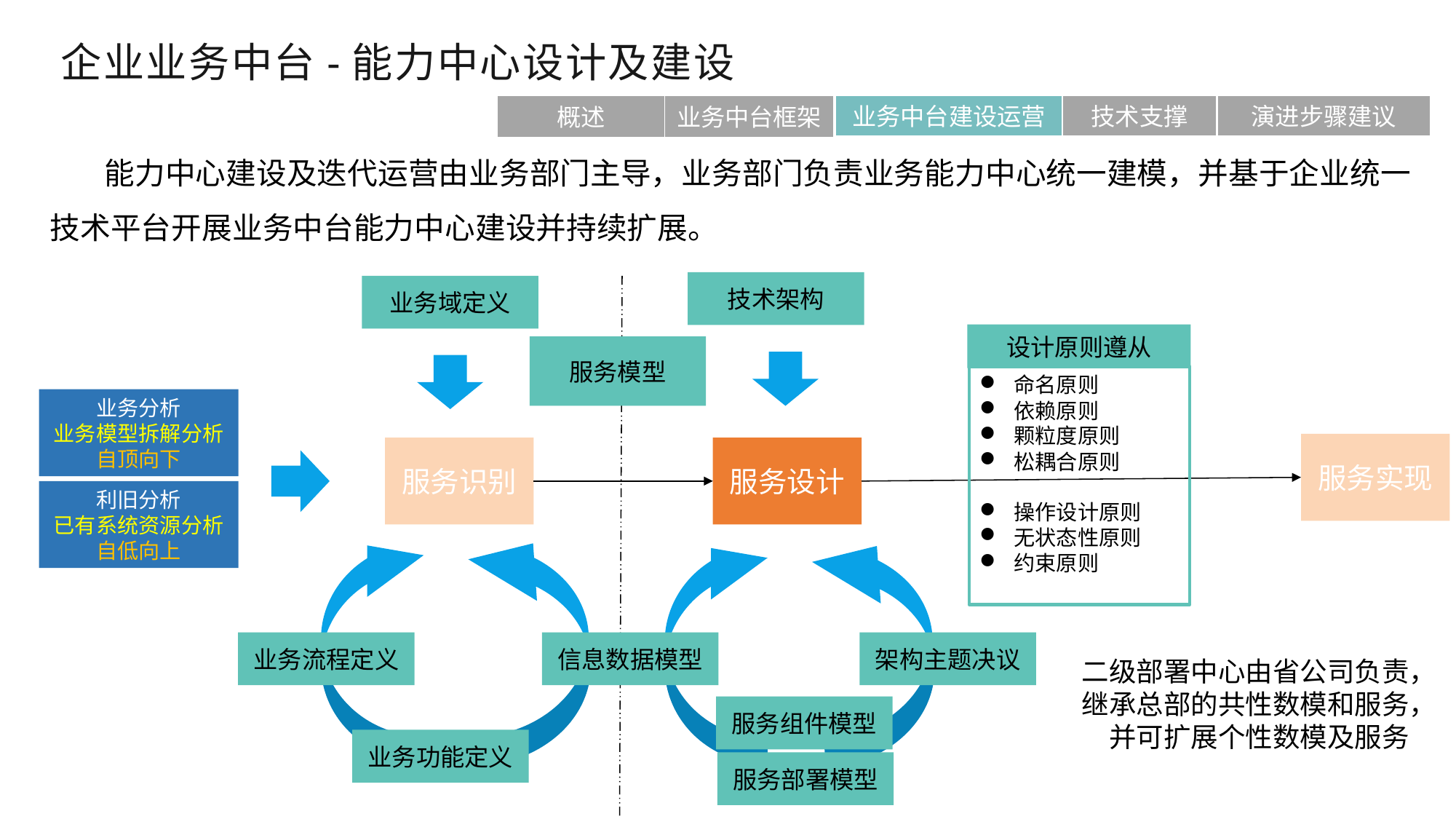

企业业务中台-能力中心设计及建设
概述
技术支撑
演进步骤建议
业务中台框架
业务中台建设运营
       能力中心建设及迭代运营由业务部门主导，业务部门负责业务能力中心统一建模，并基于企业统一技术平台开展业务中台能力中心建设并持续扩展。
技术架构
业务域定义
设计原则遵从
服务模型

命名原则
依赖原则
颗粒度原则
松耦合原则

操作设计原则
无状态性原则
约束原则

业务分析
业务模型拆解分析
自顶向下
服务实现
服务识别
服务设计

利旧分析
已有系统资源分析
自低向上

业务流程定义
信息数据模型
架构主题决议
二级部署中心由省公司负责，继承总部的共性数模和服务，并可扩展个性数模及服务
服务组件模型
业务功能定义
服务部署模型